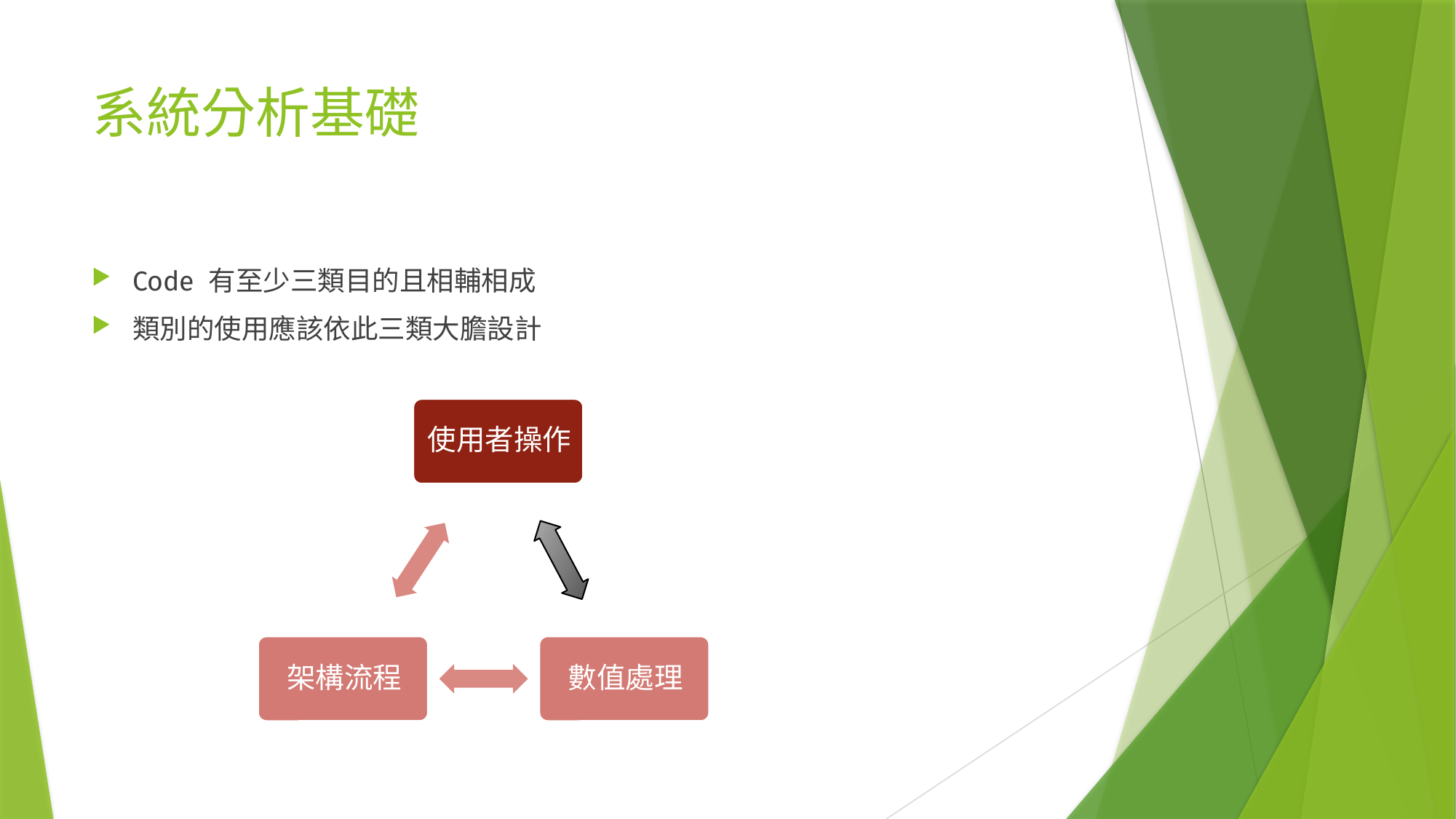

# 系統分析基礎
Code 有至少三類目的且相輔相成
類別的使用應該依此三類大膽設計
使用者操作

數值處理

架構流程